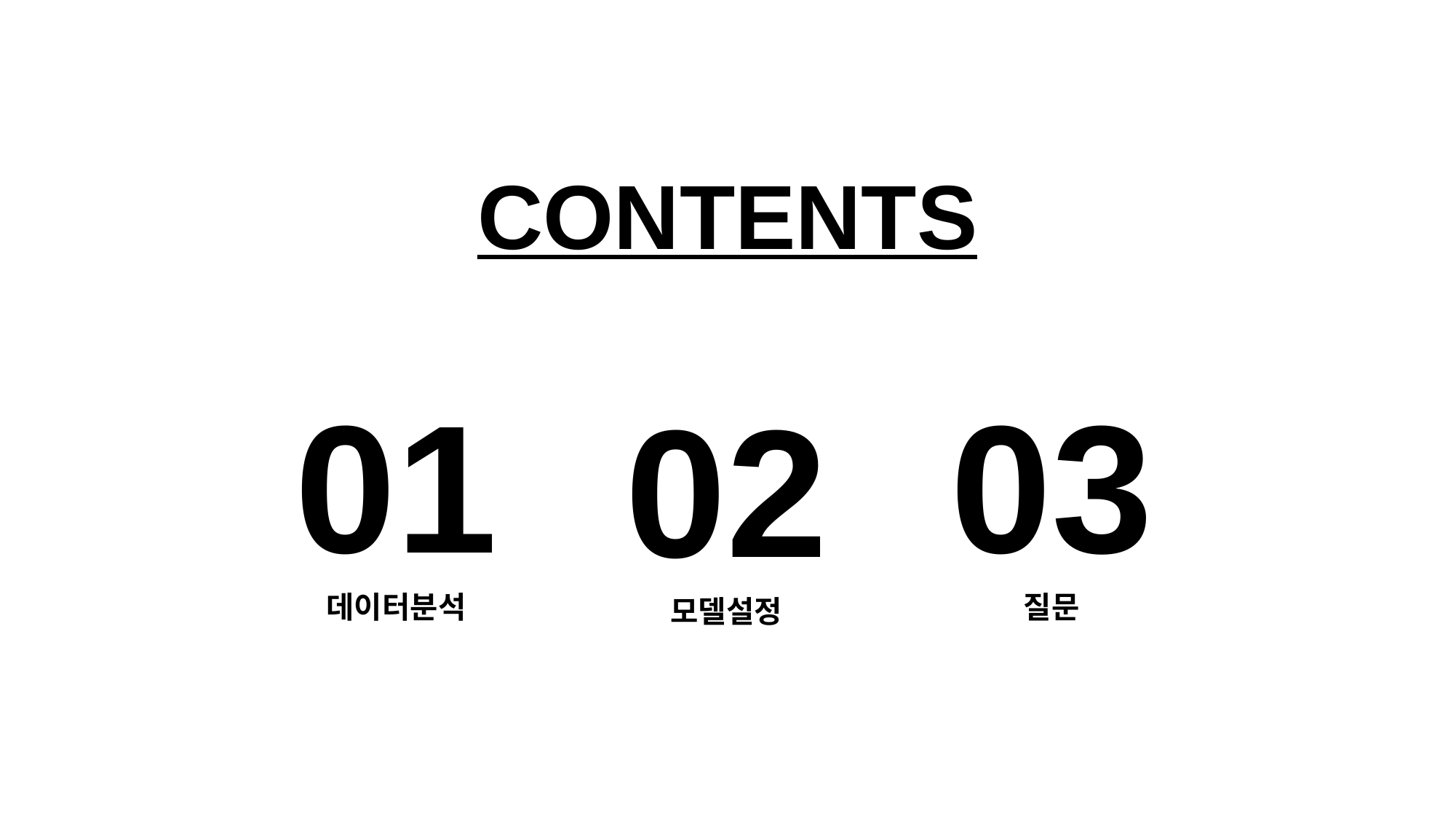

# CONTENTS
03
질문
01
데이터분석
02
모델설정